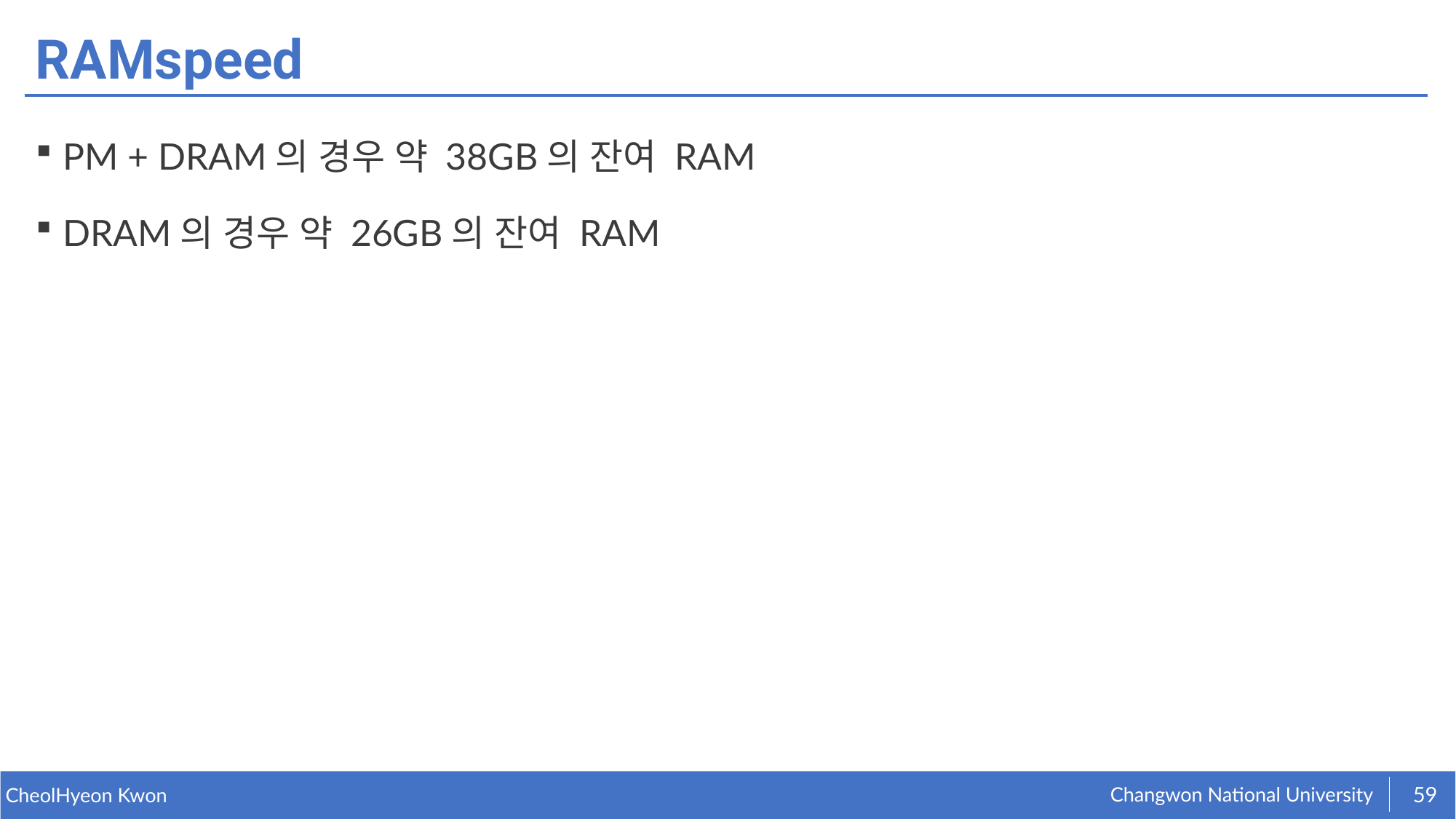

# RAMspeed
PM + DRAM의 경우 약 38GB의 잔여 RAM
DRAM의 경우 약 26GB의 잔여 RAM

59